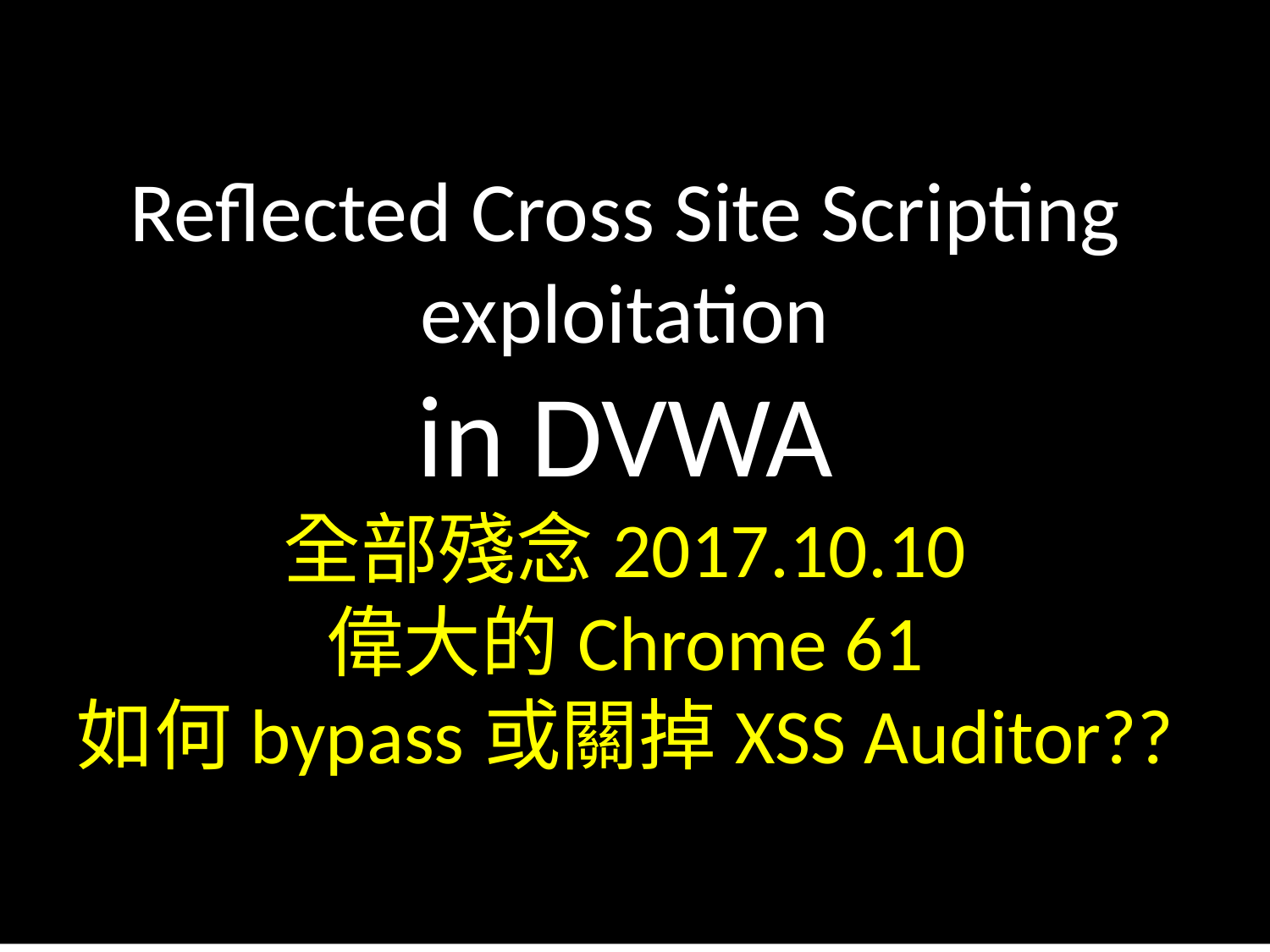

Reflected Cross Site Scripting exploitation
in DVWA
全部殘念2017.10.10
偉大的Chrome 61
如何bypass或關掉XSS Auditor??
#